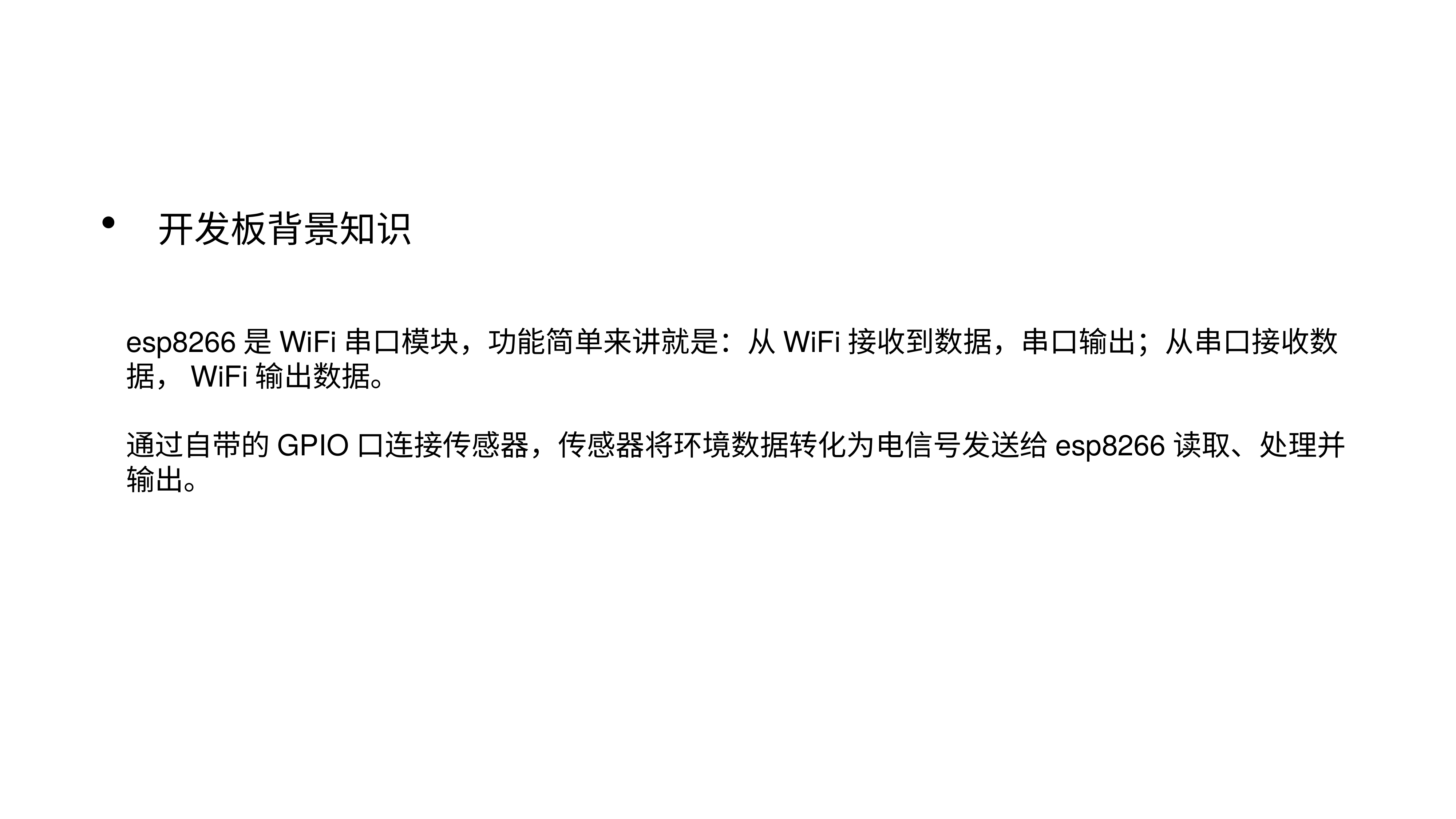

开发板背景知识
esp8266是WiFi串口模块，功能简单来讲就是：从WiFi接收到数据，串口输出；从串口接收数据，WiFi输出数据。
通过自带的GPIO口连接传感器，传感器将环境数据转化为电信号发送给esp8266读取、处理并输出。